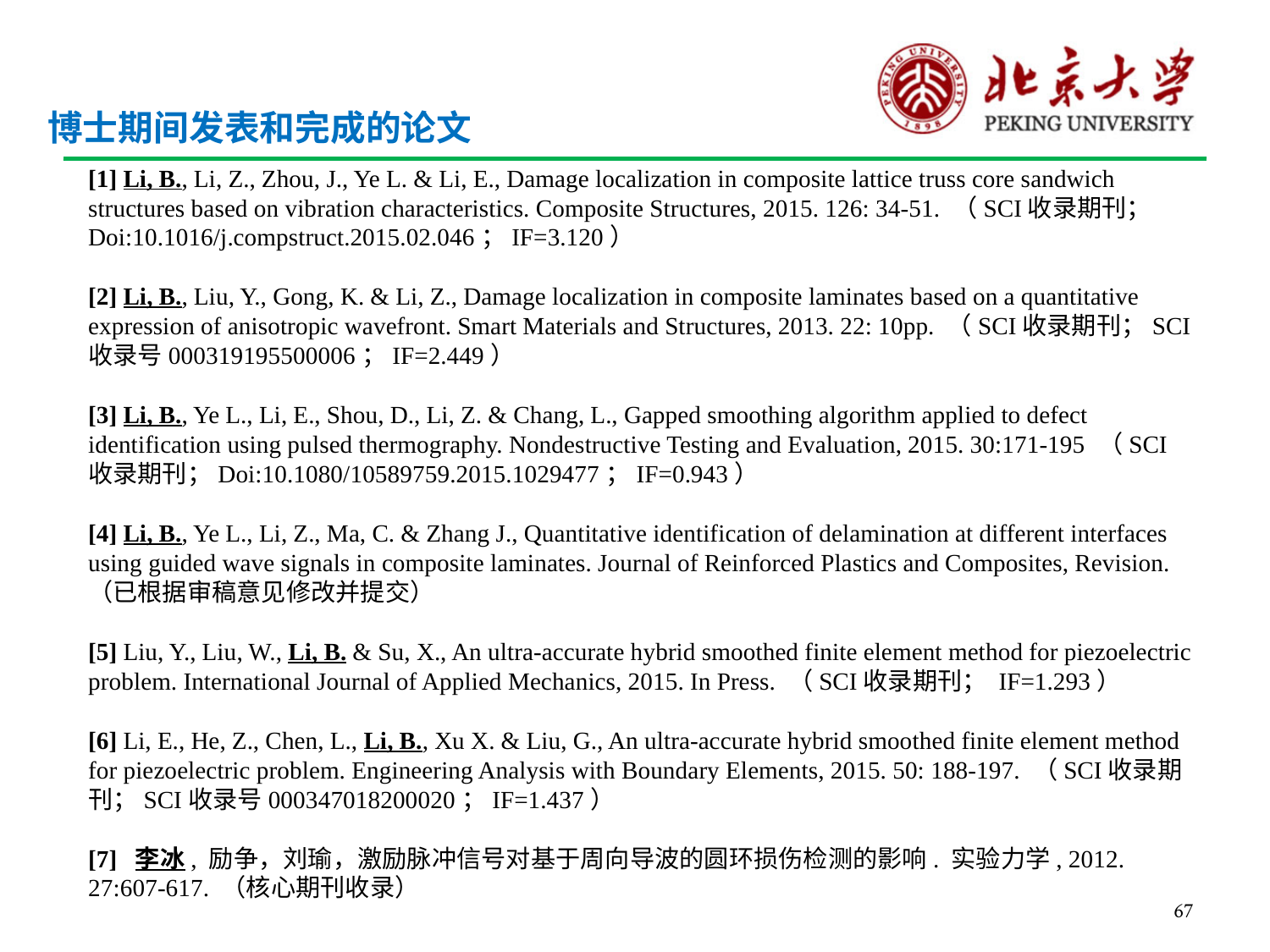

# 博士期间发表和完成的论文
[1] Li, B., Li, Z., Zhou, J., Ye L. & Li, E., Damage localization in composite lattice truss core sandwich structures based on vibration characteristics. Composite Structures, 2015. 126: 34-51. （SCI收录期刊；Doi:10.1016/j.compstruct.2015.02.046；IF=3.120）

[2] Li, B., Liu, Y., Gong, K. & Li, Z., Damage localization in composite laminates based on a quantitative expression of anisotropic wavefront. Smart Materials and Structures, 2013. 22: 10pp. （SCI收录期刊；SCI收录号000319195500006；IF=2.449）

[3] Li, B., Ye L., Li, E., Shou, D., Li, Z. & Chang, L., Gapped smoothing algorithm applied to defect identification using pulsed thermography. Nondestructive Testing and Evaluation, 2015. 30:171-195 （SCI收录期刊；Doi:10.1080/10589759.2015.1029477；IF=0.943）

[4] Li, B., Ye L., Li, Z., Ma, C. & Zhang J., Quantitative identification of delamination at different interfaces using guided wave signals in composite laminates. Journal of Reinforced Plastics and Composites, Revision. （已根据审稿意见修改并提交）

[5] Liu, Y., Liu, W., Li, B. & Su, X., An ultra-accurate hybrid smoothed finite element method for piezoelectric problem. International Journal of Applied Mechanics, 2015. In Press. （SCI收录期刊； IF=1.293）

[6] Li, E., He, Z., Chen, L., Li, B., Xu X. & Liu, G., An ultra-accurate hybrid smoothed finite element method for piezoelectric problem. Engineering Analysis with Boundary Elements, 2015. 50: 188-197. （SCI收录期刊；SCI收录号000347018200020；IF=1.437）

[7]  李冰, 励争，刘瑜，激励脉冲信号对基于周向导波的圆环损伤检测的影响. 实验力学, 2012. 27:607-617. （核心期刊收录）

67